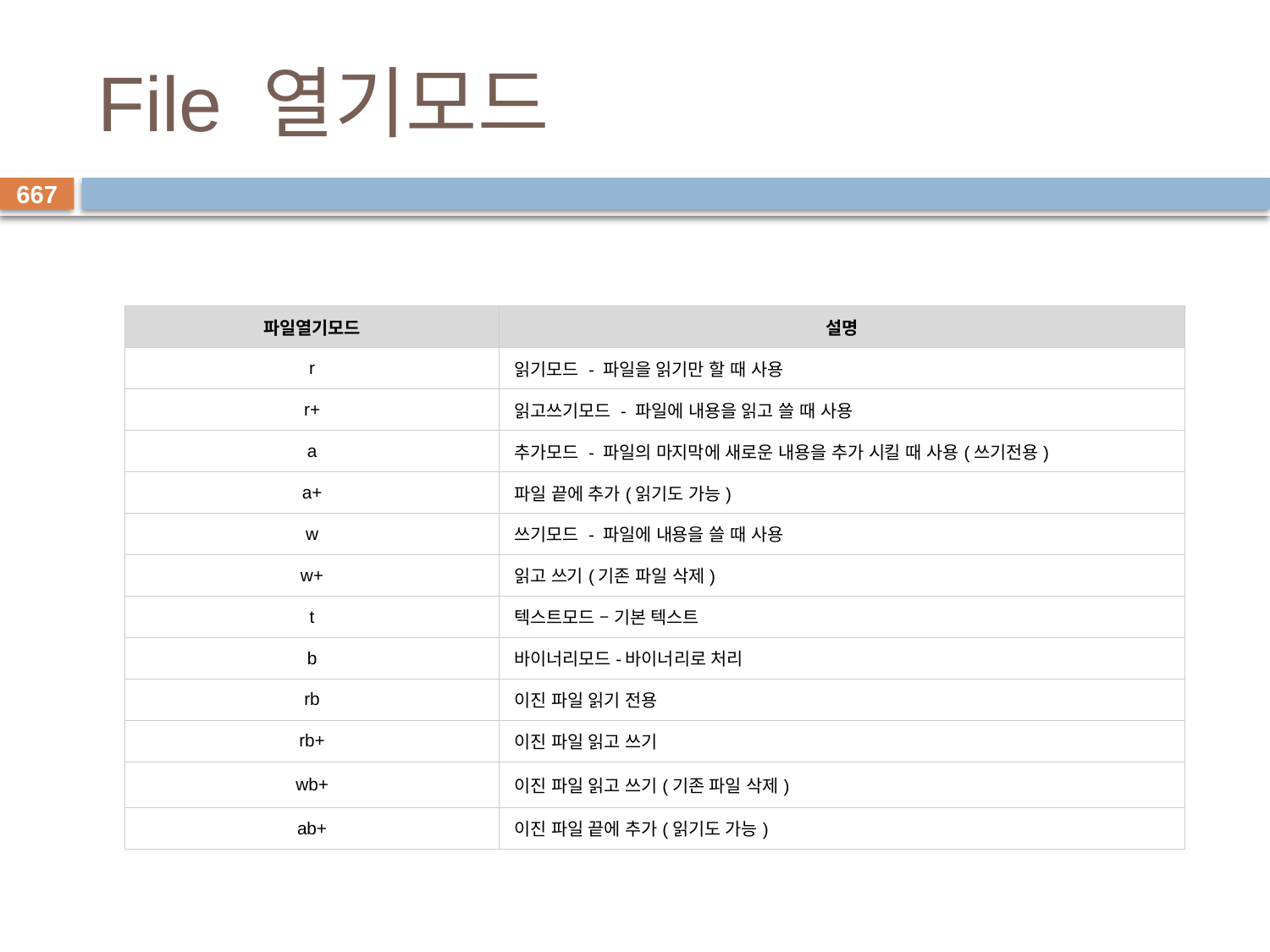

# File 열기모드
667
| 파일열기모드 | 설명 |
| --- | --- |
| r | 읽기모드 - 파일을 읽기만 할 때 사용 |
| r+ | 읽고쓰기모드 - 파일에 내용을 읽고 쓸 때 사용 |
| a | 추가모드 - 파일의 마지막에 새로운 내용을 추가 시킬 때 사용(쓰기전용) |
| a+ | 파일 끝에 추가(읽기도 가능) |
| w | 쓰기모드 - 파일에 내용을 쓸 때 사용 |
| w+ | 읽고 쓰기(기존 파일 삭제) |
| t | 텍스트모드 – 기본 텍스트 |
| b | 바이너리모드-바이너리로 처리 |
| rb | 이진 파일 읽기 전용 |
| rb+ | 이진 파일 읽고 쓰기 |
| wb+ | 이진 파일 읽고 쓰기(기존 파일 삭제) |
| ab+ | 이진 파일 끝에 추가(읽기도 가능) |